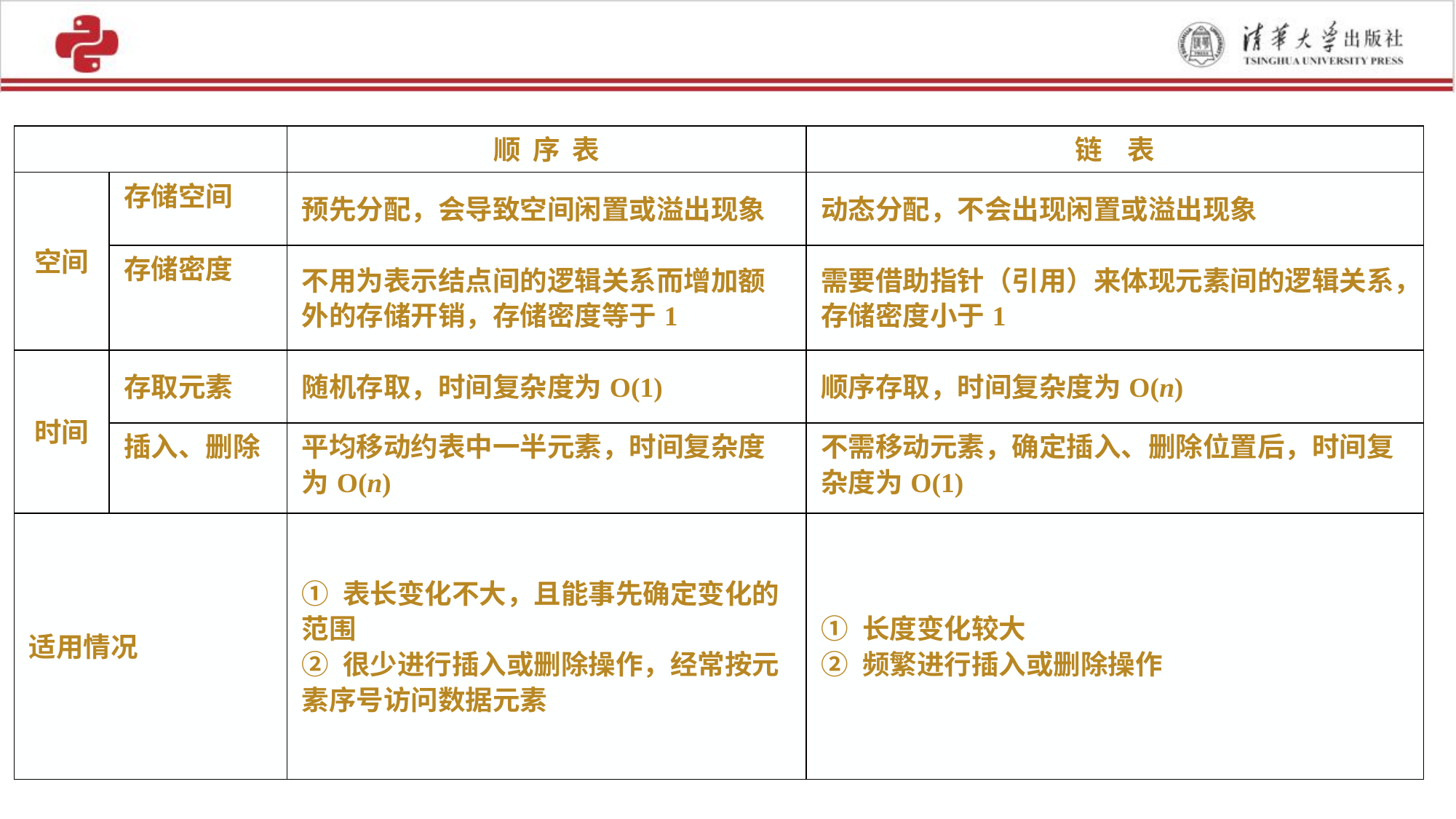

|  |  | 顺 序 表 | 链 表 |
| --- | --- | --- | --- |
| 空间 | 存储空间 | 预先分配，会导致空间闲置或溢出现象 | 动态分配，不会出现闲置或溢出现象 |
|  | 存储密度 | 不用为表示结点间的逻辑关系而增加额外的存储开销，存储密度等于1 | 需要借助指针（引用）来体现元素间的逻辑关系，存储密度小于1 |
| 时间 | 存取元素 | 随机存取，时间复杂度为O(1) | 顺序存取，时间复杂度为O(n) |
|  | 插入、删除 | 平均移动约表中一半元素，时间复杂度为O(n) | 不需移动元素，确定插入、删除位置后，时间复杂度为O(1) |
| 适用情况 |  | ① 表长变化不大，且能事先确定变化的范围 ② 很少进行插入或删除操作，经常按元素序号访问数据元素 | ① 长度变化较大 ② 频繁进行插入或删除操作 |